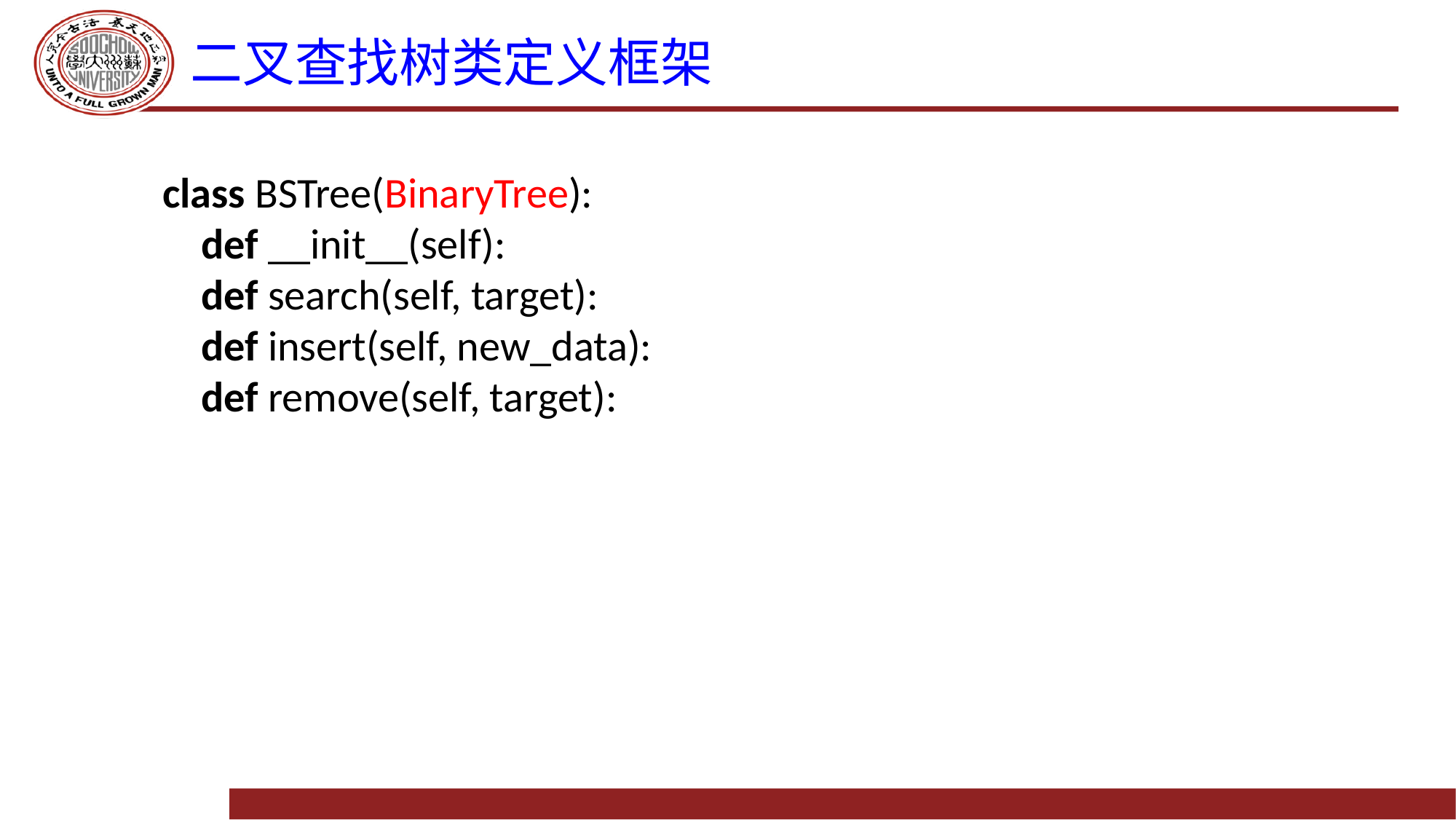

# 二叉查找树类定义框架
class BSTree(BinaryTree):
    def __init__(self):
    def search(self, target):
    def insert(self, new_data):
    def remove(self, target):